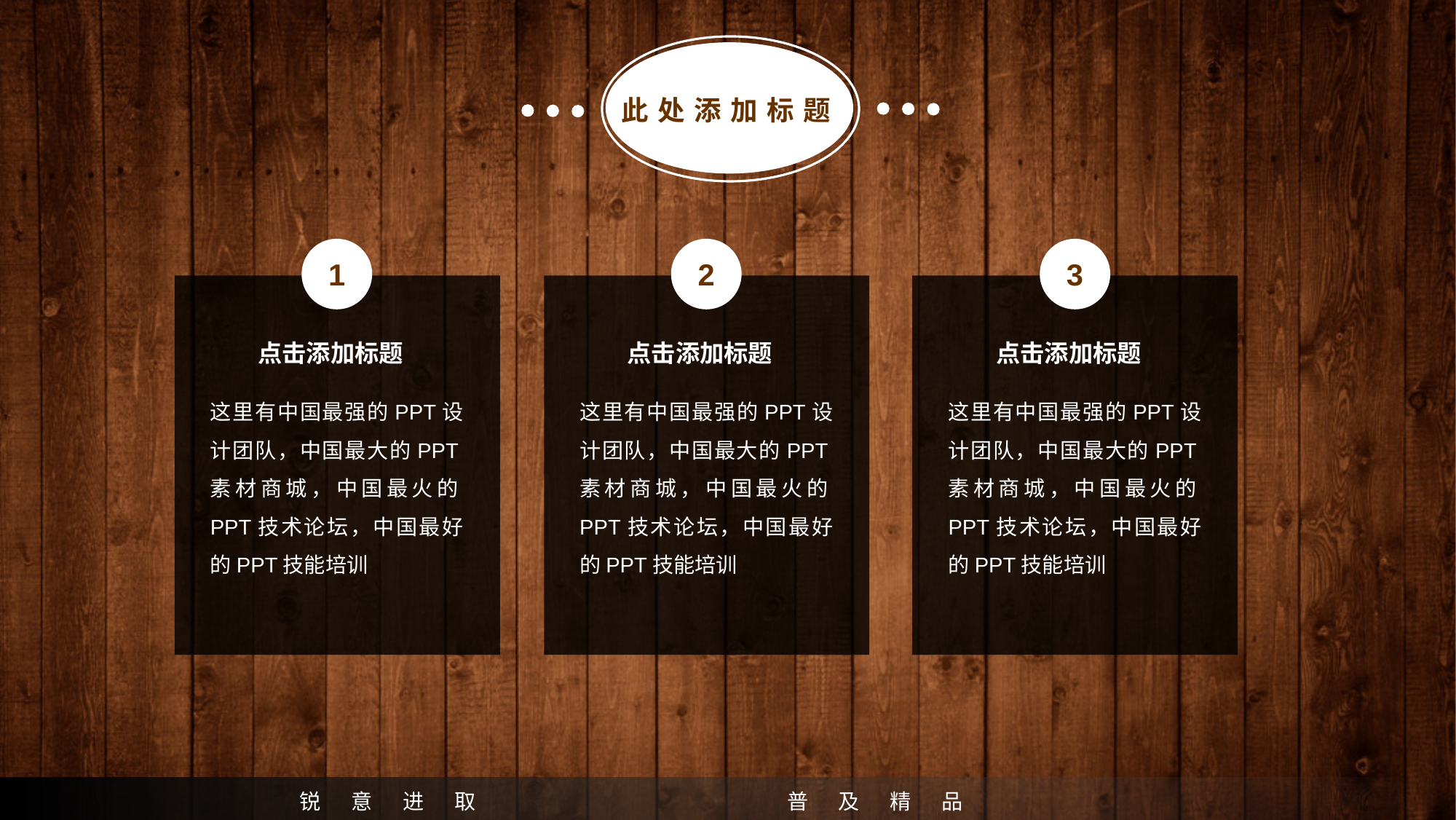

此处添加标题

1
2
3

点击添加标题
这里有中国最强的PPT设计团队，中国最大的PPT素材商城，中国最火的PPT技术论坛，中国最好的PPT技能培训

点击添加标题
这里有中国最强的PPT设计团队，中国最大的PPT素材商城，中国最火的PPT技术论坛，中国最好的PPT技能培训

点击添加标题
这里有中国最强的PPT设计团队，中国最大的PPT素材商城，中国最火的PPT技术论坛，中国最好的PPT技能培训